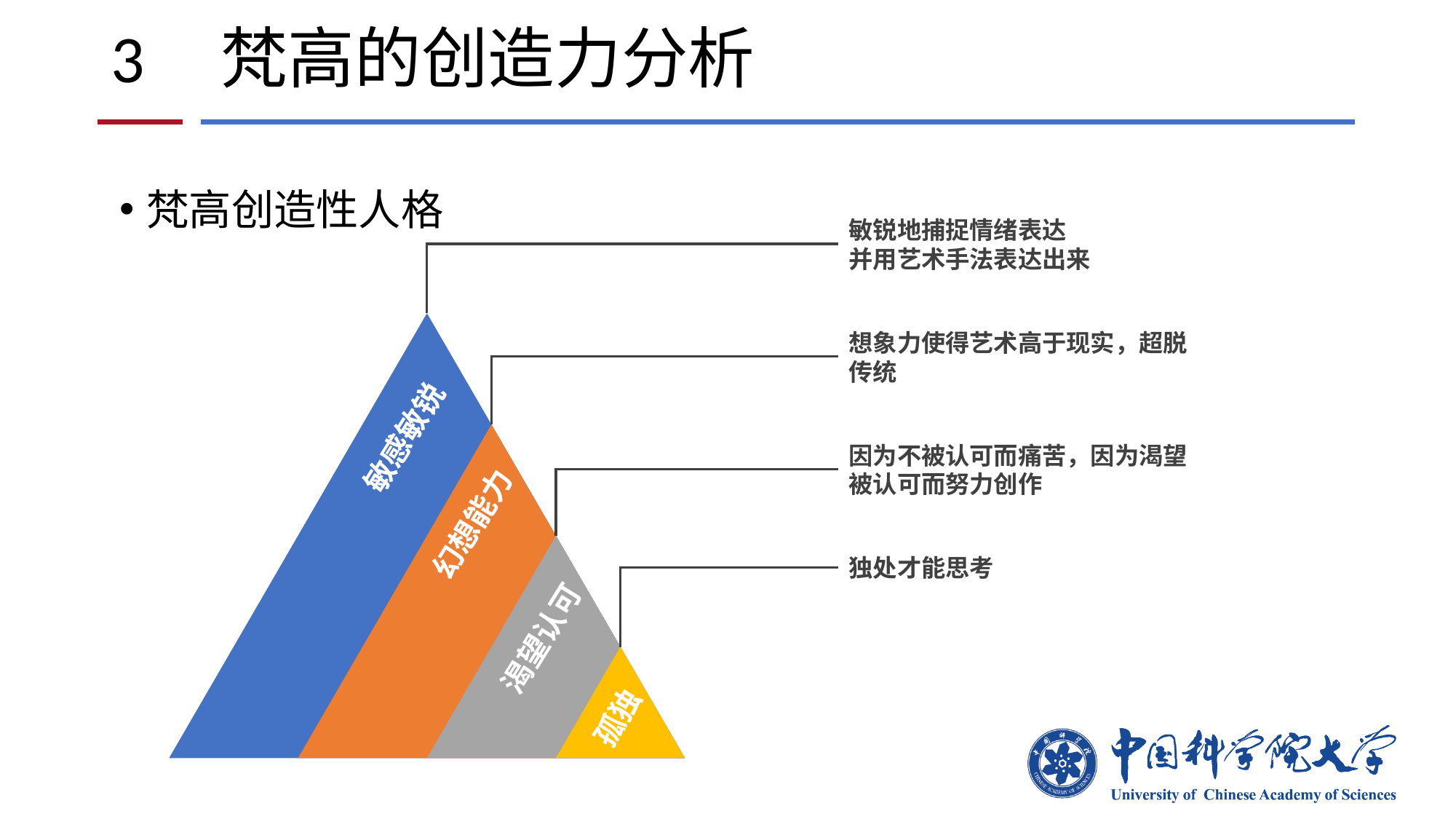

# 3    梵高的创造力分析
梵高创造性人格

敏锐地捕捉情绪表达
并用艺术手法表达出来

想象力使得艺术高于现实，超脱传统
敏感敏锐

因为不被认可而痛苦，因为渴望被认可而努力创作
幻想能力

独处才能思考
渴望认可

孤独